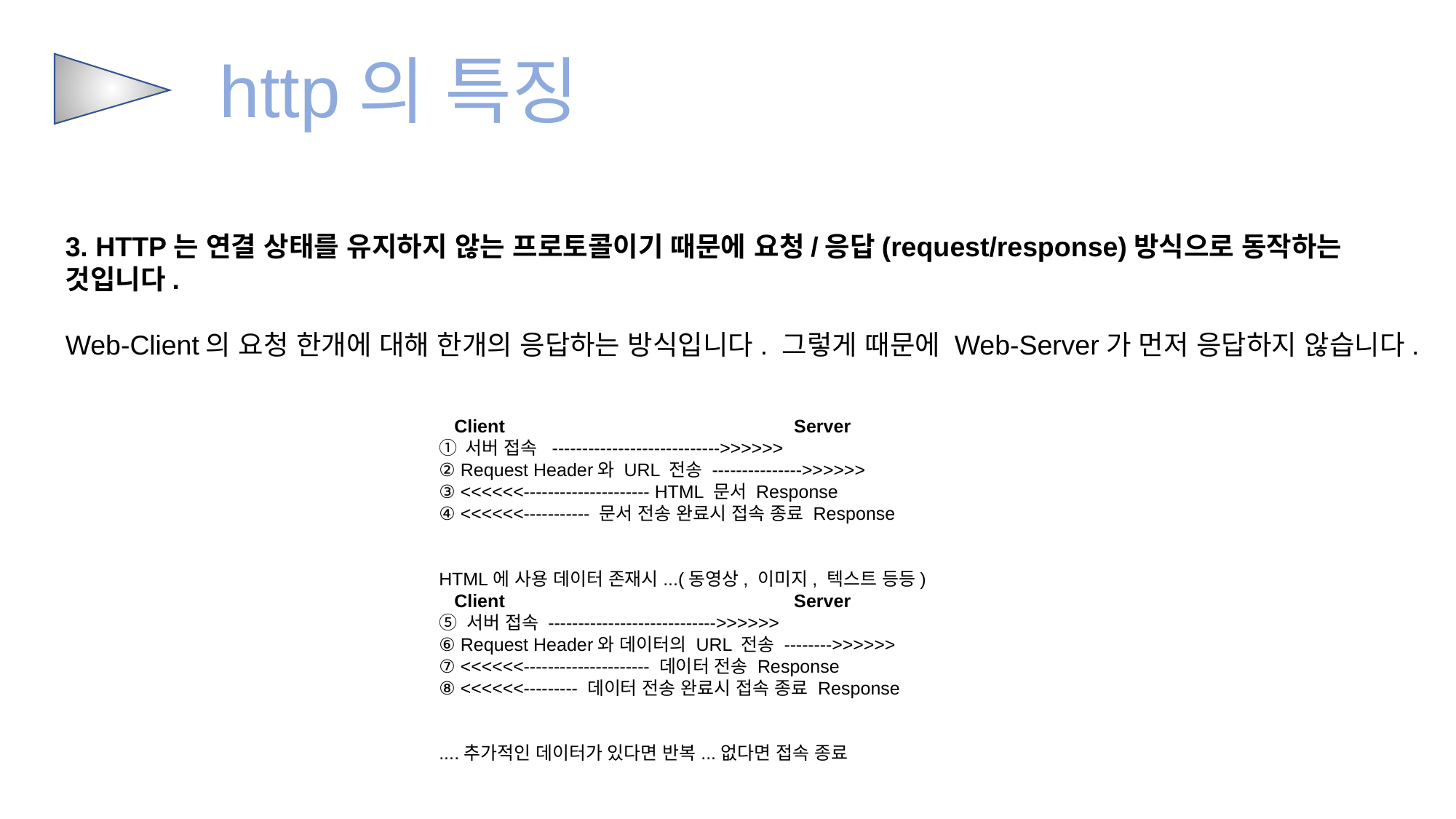

http의 특징
3. HTTP는 연결 상태를 유지하지 않는 프로토콜이기 때문에 요청/응답(request/response)방식으로 동작하는 것입니다.

Web-Client의 요청 한개에 대해 한개의 응답하는 방식입니다. 그렇게 때문에 Web-Server가 먼저 응답하지 않습니다.
   Client                                                         Server
① 서버 접속  ---------------------------->>>>>>
② Request Header와 URL 전송 --------------->>>>>>
③ <<<<<<--------------------- HTML 문서 Response
④ <<<<<<----------- 문서 전송 완료시 접속 종료 Response

HTML에 사용 데이터 존재시...(동영상, 이미지, 텍스트 등등)
   Client                                                         Server
⑤ 서버 접속 ---------------------------->>>>>>
⑥ Request Header와 데이터의 URL 전송 -------->>>>>>
⑦ <<<<<<--------------------- 데이터 전송 Response
⑧ <<<<<<--------- 데이터 전송 완료시 접속 종료 Response

....추가적인 데이터가 있다면 반복...없다면 접속 종료